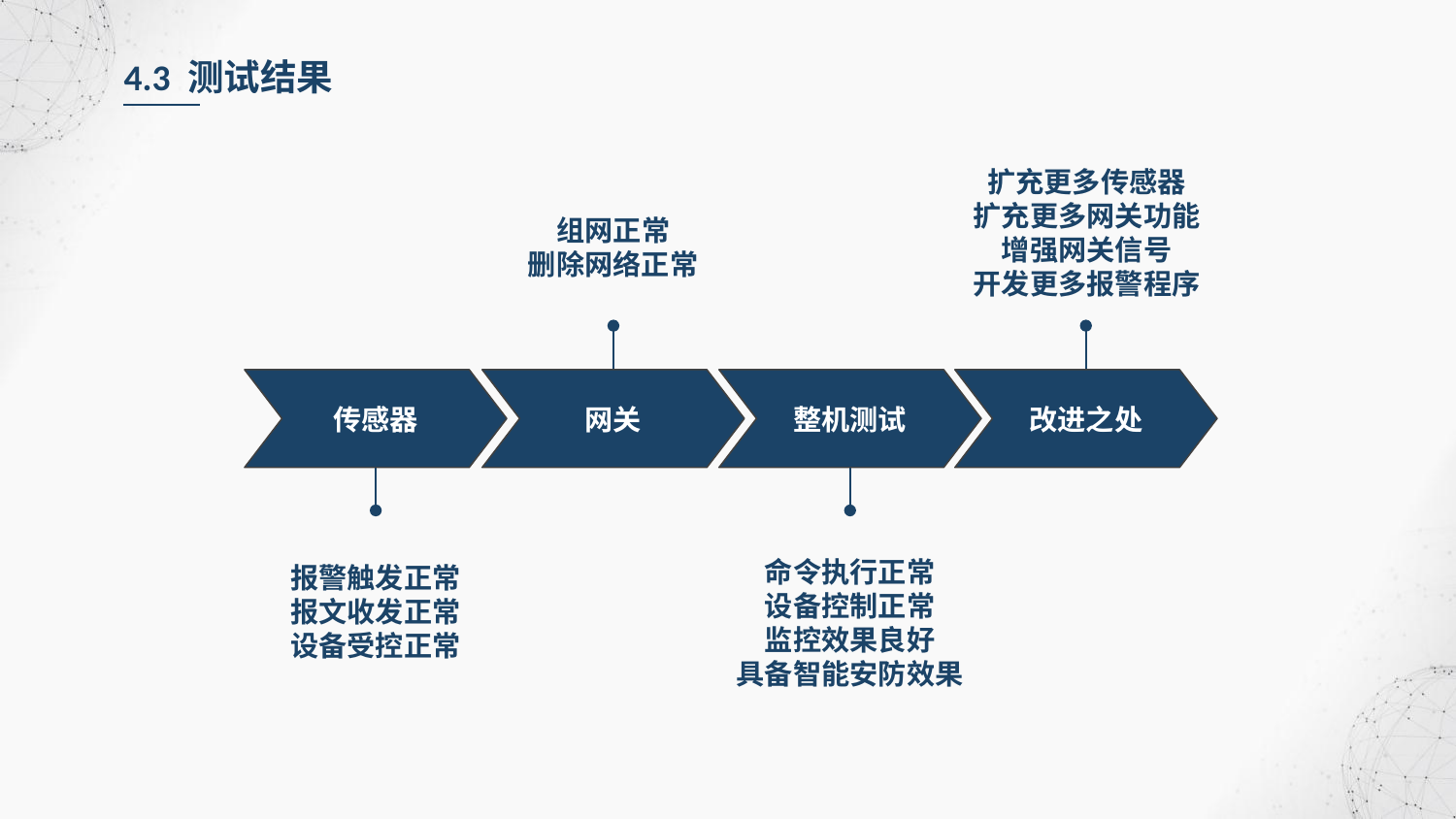

4.3 测试结果
扩充更多传感器
扩充更多网关功能
增强网关信号
开发更多报警程序
组网正常
删除网络正常

传感器
网关
整机测试
改进之处
命令执行正常
设备控制正常
监控效果良好
具备智能安防效果
报警触发正常
报文收发正常
设备受控正常